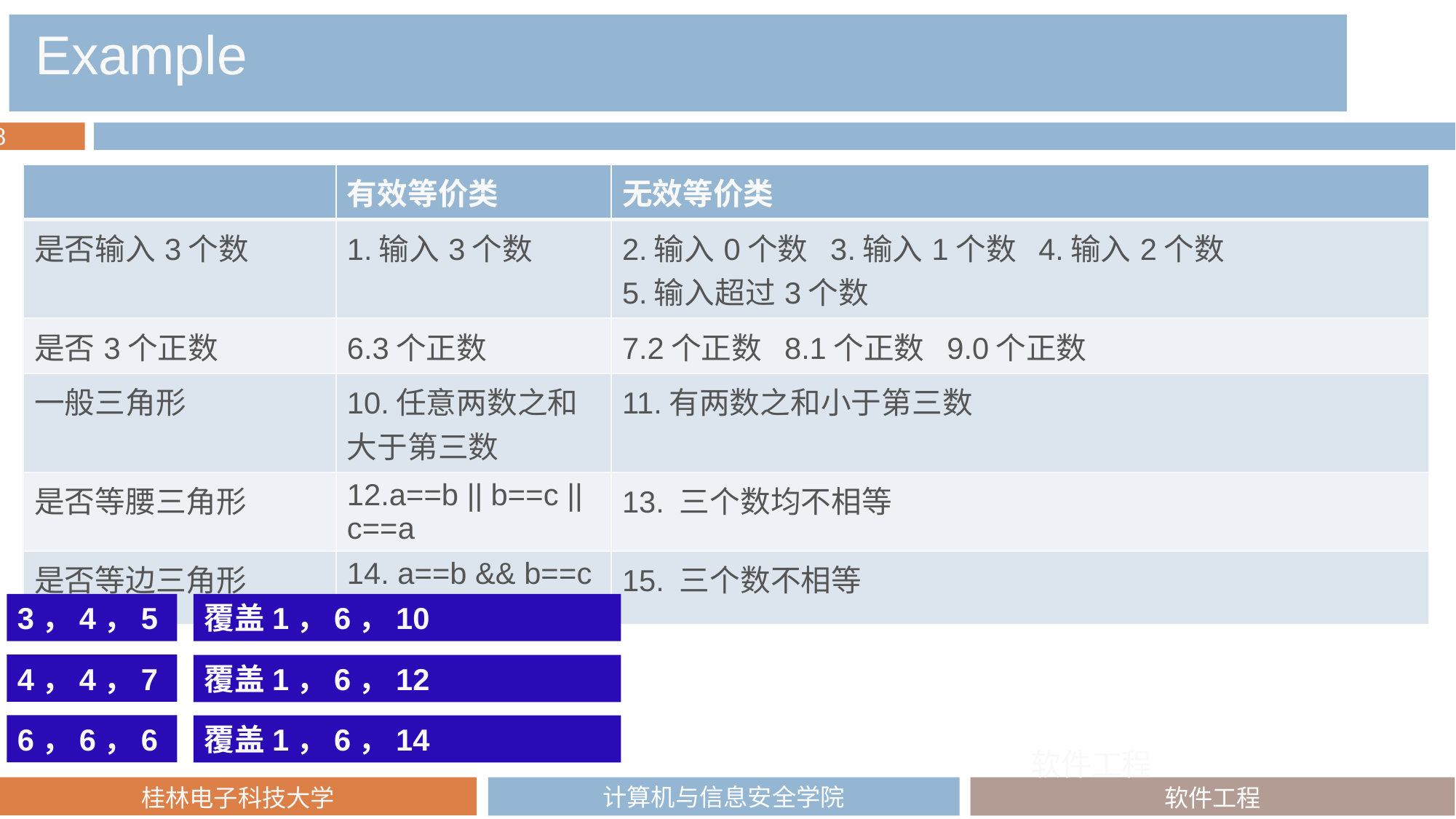

Example

|  | 有效等价类 | 无效等价类 |
| --- | --- | --- |
| 是否输入3个数 | 1.输入3个数 | 2.输入0个数 3.输入1个数 4.输入2个数 5.输入超过3个数 |
| 是否3个正数 | 6.3个正数 | 7.2个正数 8.1个正数 9.0个正数 |
| 一般三角形 | 10.任意两数之和大于第三数 | 11.有两数之和小于第三数 |
| 是否等腰三角形 | 12.a==b || b==c || c==a | 13. 三个数均不相等 |
| 是否等边三角形 | 14. a==b && b==c | 15. 三个数不相等 |
3，4，5
覆盖1，6，10
4，4，7
覆盖1，6，12
6，6，6
覆盖1，6，14
软件工程